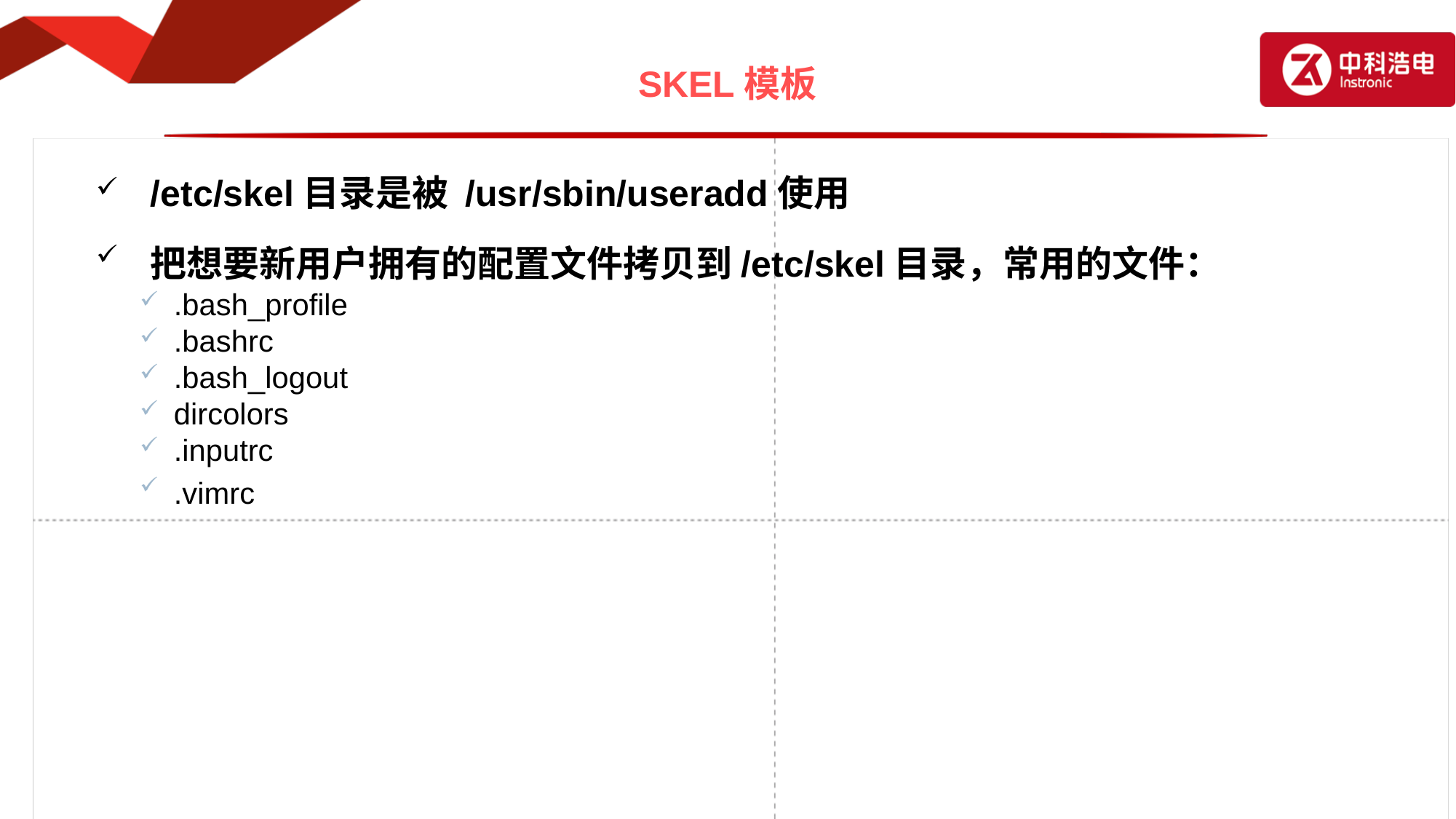

# SKEL模板
/etc/skel目录是被 /usr/sbin/useradd使用
把想要新用户拥有的配置文件拷贝到/etc/skel目录，常用的文件：
.bash_profile
.bashrc
.bash_logout
dircolors
.inputrc
.vimrc